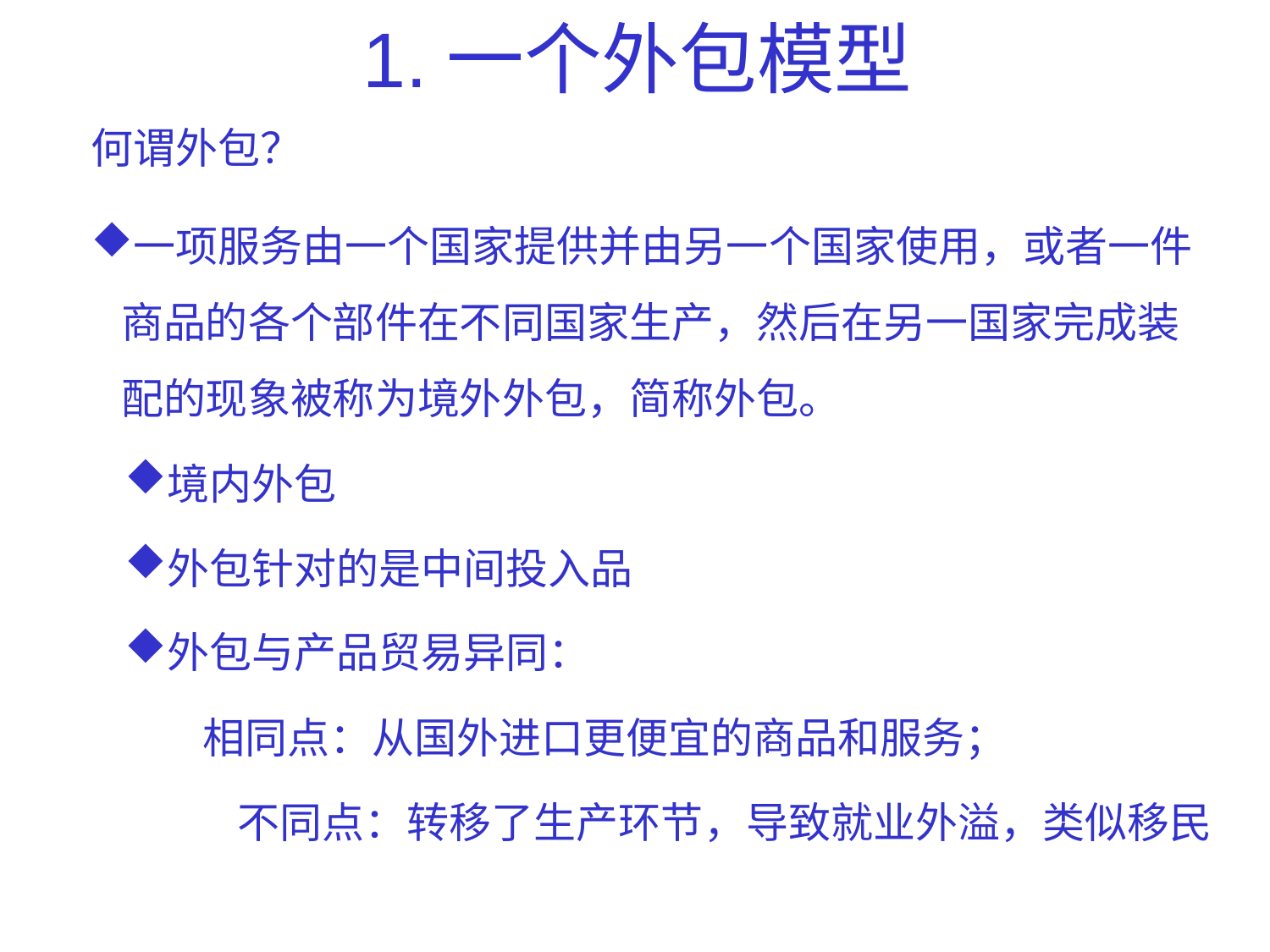

# 1.一个外包模型
何谓外包？
一项服务由一个国家提供并由另一个国家使用，或者一件商品的各个部件在不同国家生产，然后在另一国家完成装配的现象被称为境外外包，简称外包。
境内外包
外包针对的是中间投入品
外包与产品贸易异同：
    相同点：从国外进口更便宜的商品和服务；
 不同点：转移了生产环节，导致就业外溢，类似移民